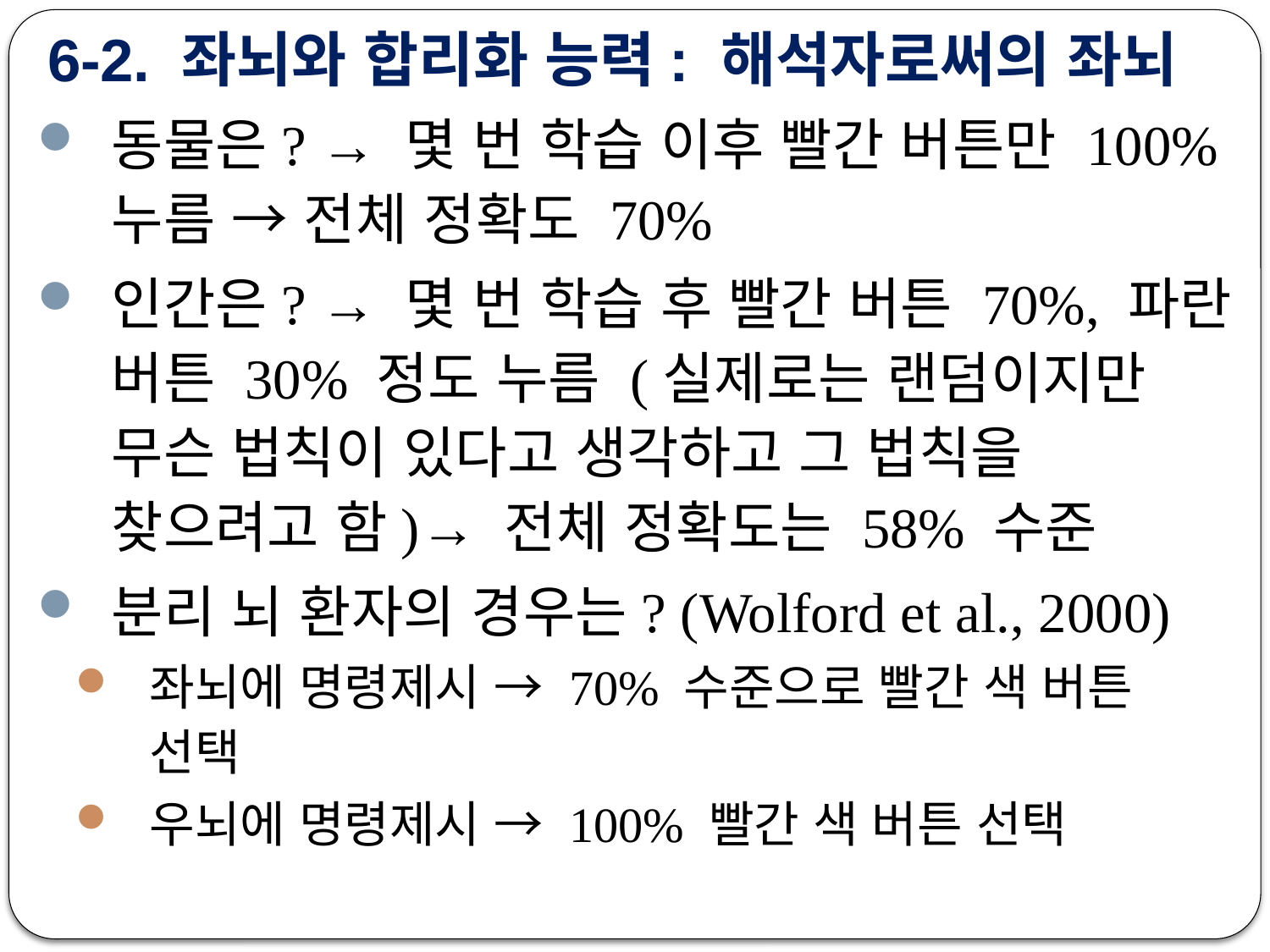

# 6-2. 좌뇌와 합리화 능력: 해석자로써의 좌뇌
동물은? → 몇 번 학습 이후 빨간 버튼만 100% 누름 → 전체 정확도 70%
인간은? → 몇 번 학습 후 빨간 버튼 70%, 파란 버튼 30% 정도 누름 (실제로는 랜덤이지만 무슨 법칙이 있다고 생각하고 그 법칙을 찾으려고 함)→ 전체 정확도는 58% 수준
분리 뇌 환자의 경우는? (Wolford et al., 2000)
좌뇌에 명령제시 → 70% 수준으로 빨간 색 버튼 선택
우뇌에 명령제시 → 100% 빨간 색 버튼 선택